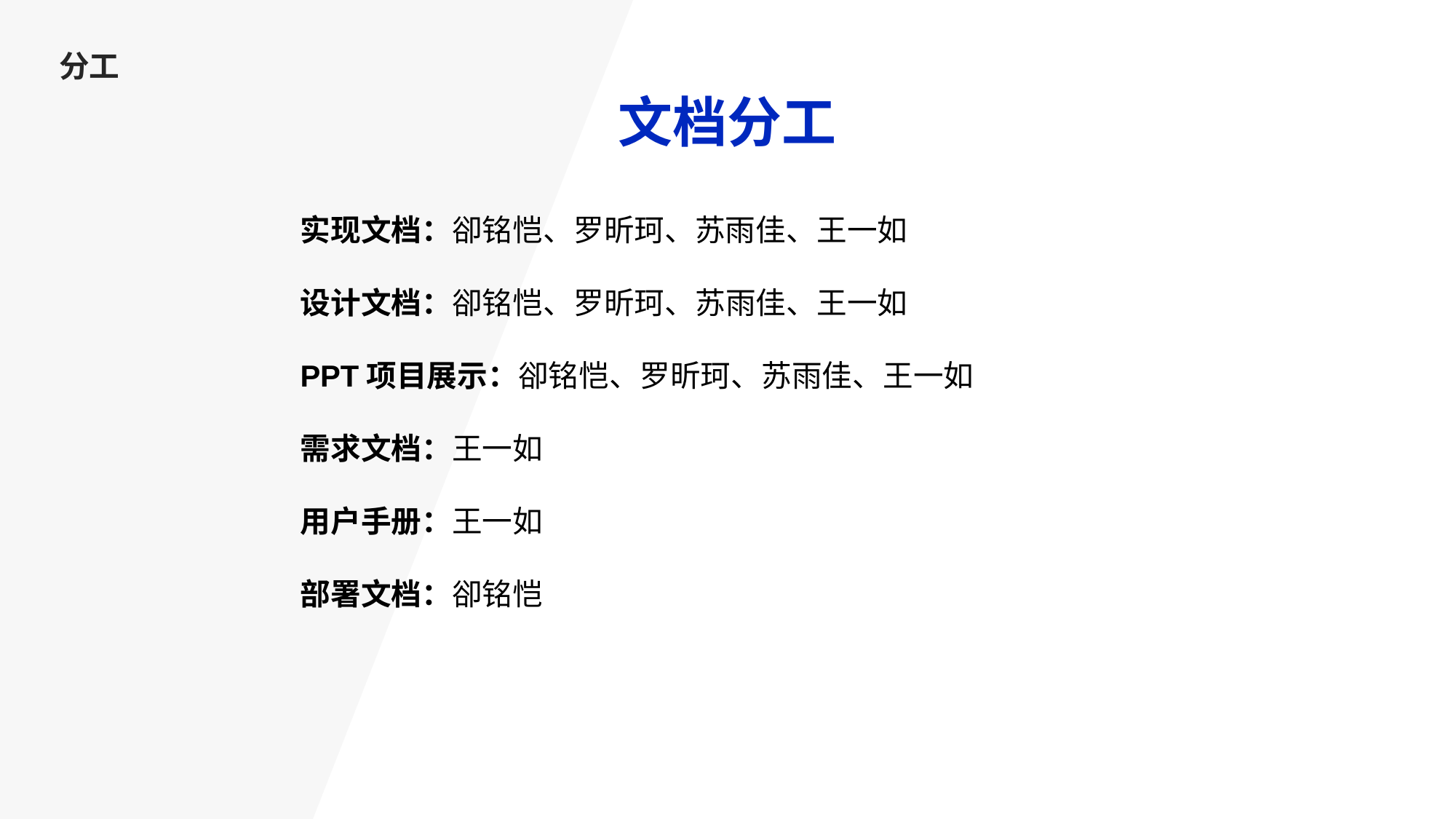

分工
文档分工
实现文档：卻铭恺、罗昕珂、苏雨佳、王一如

设计文档：卻铭恺、罗昕珂、苏雨佳、王一如

PPT项目展示：卻铭恺、罗昕珂、苏雨佳、王一如

需求文档：王一如

用户手册：王一如

部署文档：卻铭恺